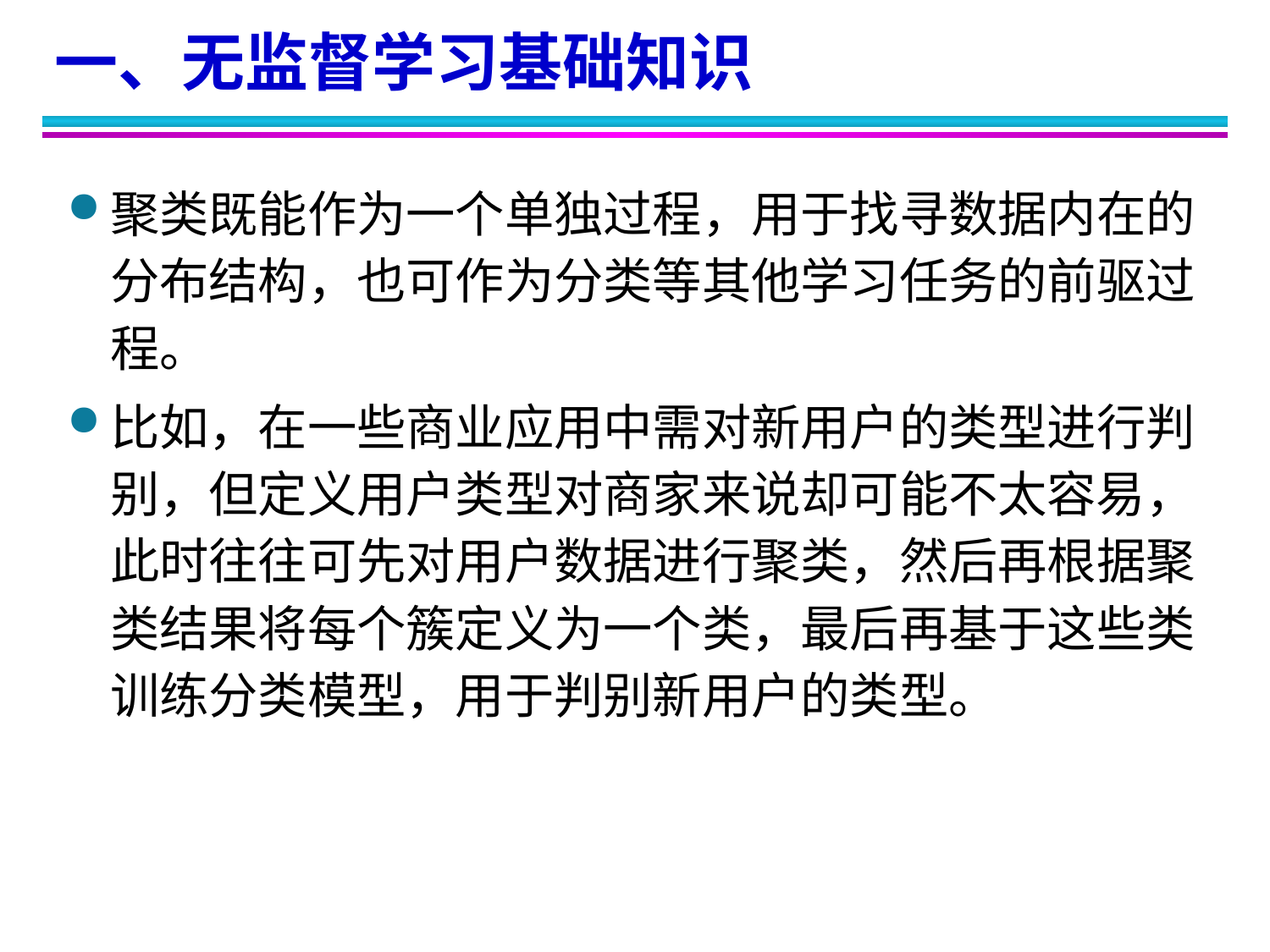

一、无监督学习基础知识
聚类既能作为一个单独过程，用于找寻数据内在的分布结构，也可作为分类等其他学习任务的前驱过程。
比如，在一些商业应用中需对新用户的类型进行判别，但定义用户类型对商家来说却可能不太容易，此时往往可先对用户数据进行聚类，然后再根据聚类结果将每个簇定义为一个类，最后再基于这些类训练分类模型，用于判别新用户的类型。